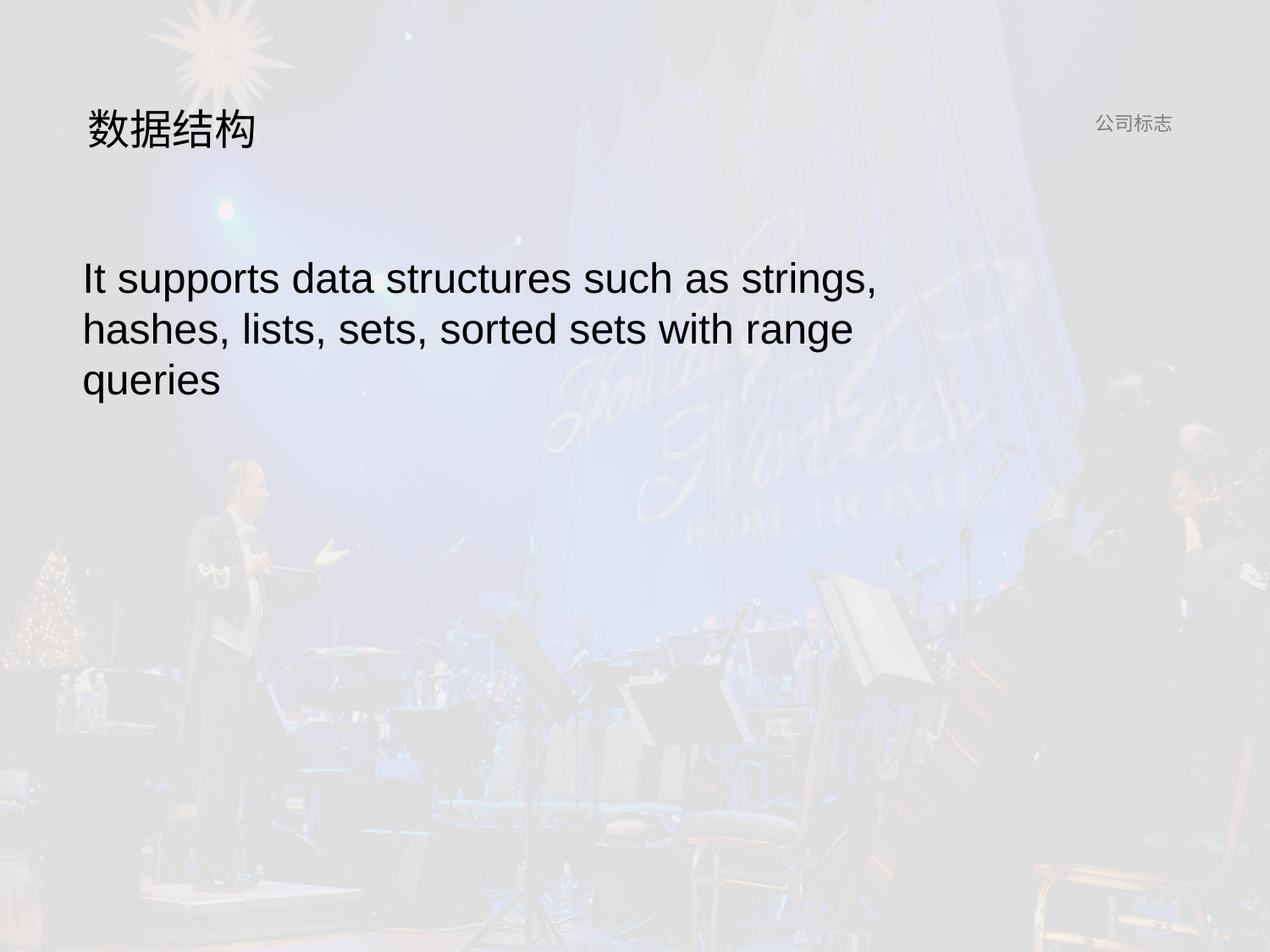

数据结构
It supports data structures such as strings, hashes, lists, sets, sorted sets with range queries